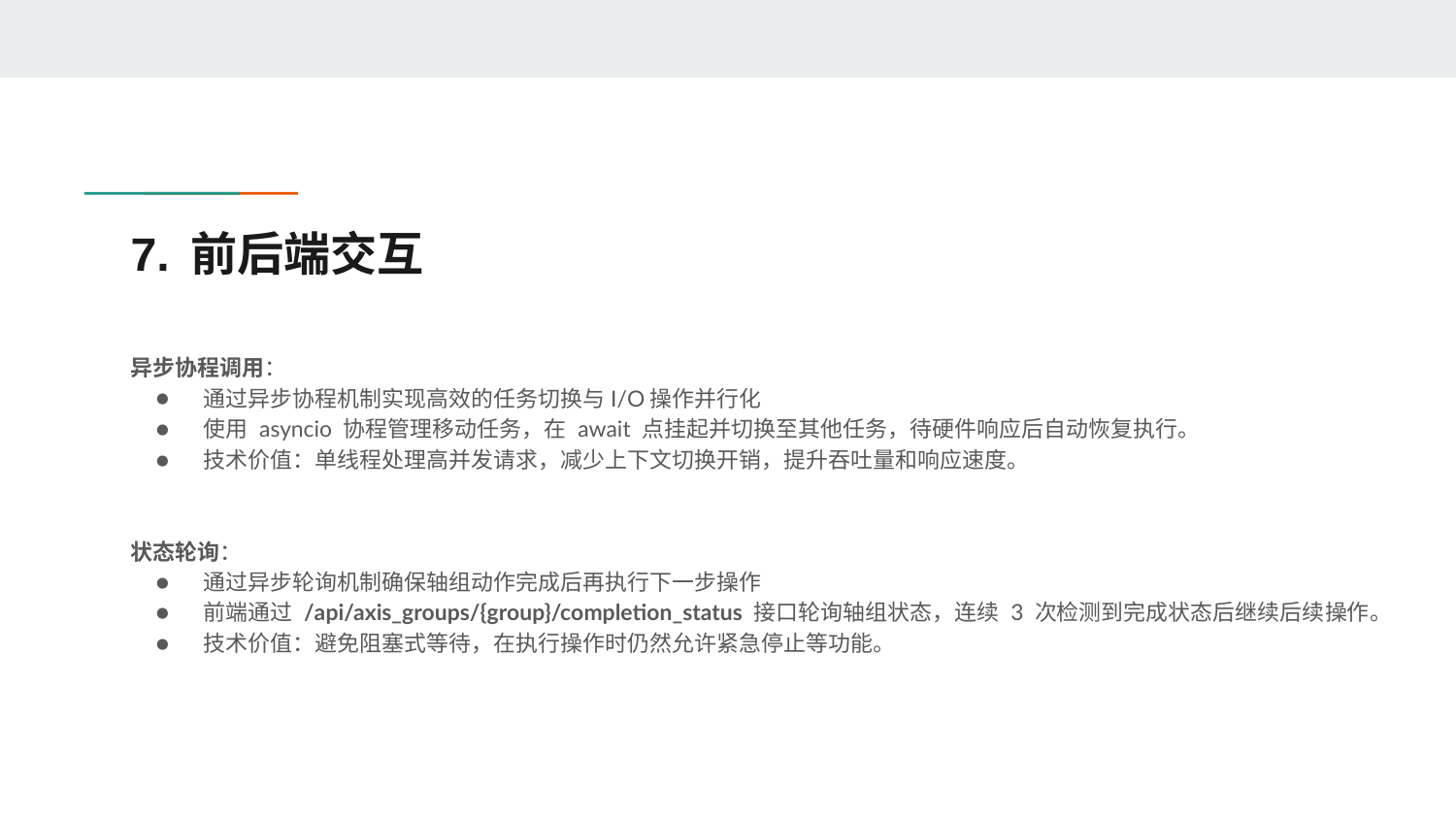

# 7. 前后端交互
异步协程调用：
通过异步协程机制实现高效的任务切换与I/O操作并行化
使用 asyncio 协程管理移动任务，在 await 点挂起并切换至其他任务，待硬件响应后自动恢复执行。
技术价值：单线程处理高并发请求，减少上下文切换开销，提升吞吐量和响应速度。

状态轮询：
通过异步轮询机制确保轴组动作完成后再执行下一步操作
前端通过 /api/axis_groups/{group}/completion_status 接口轮询轴组状态，连续 3 次检测到完成状态后继续后续操作。
技术价值：避免阻塞式等待，在执行操作时仍然允许紧急停止等功能。